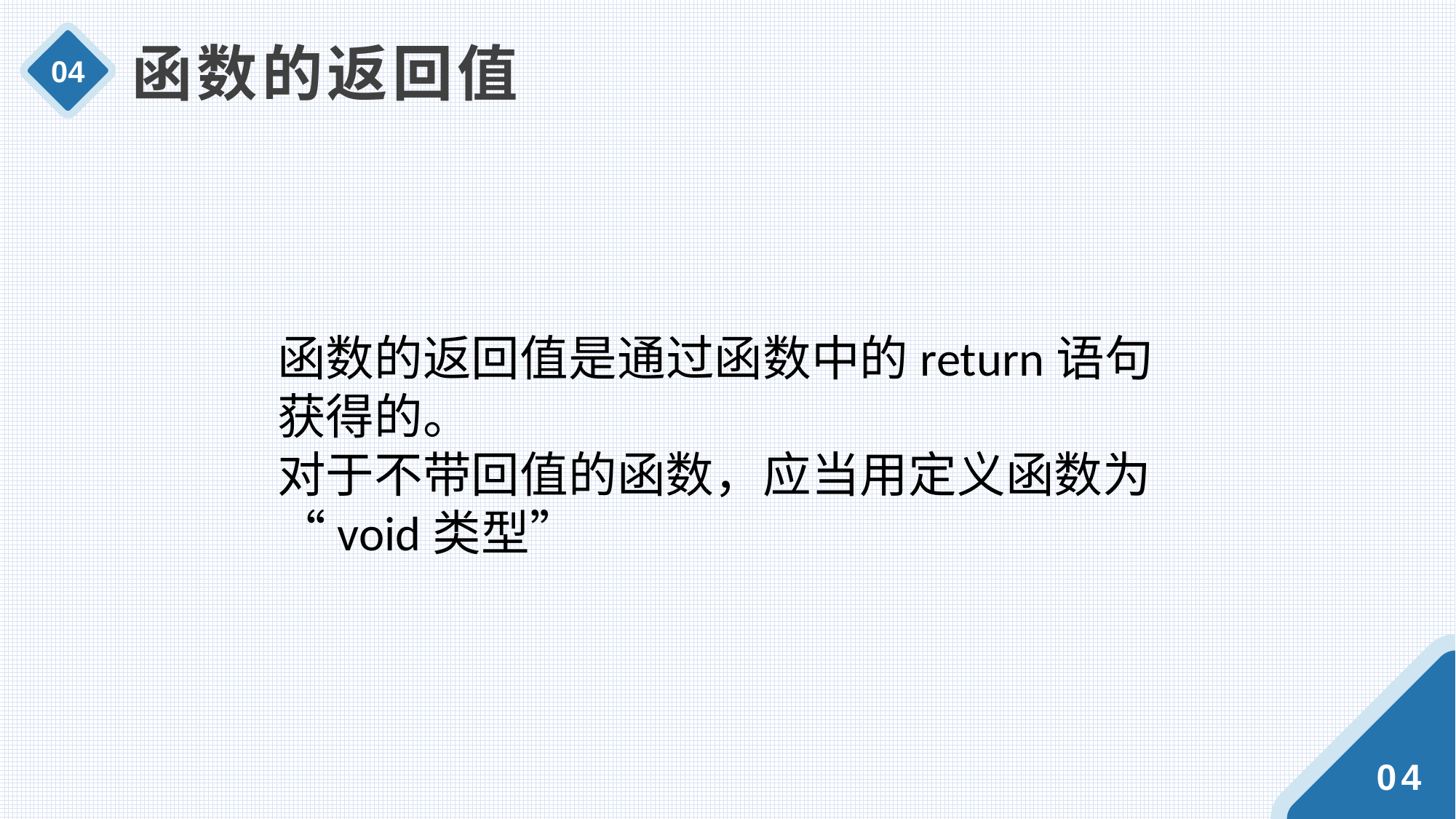

函数的返回值

04

函数的返回值是通过函数中的return语句获得的。
对于不带回值的函数，应当用定义函数为“void类型”

04